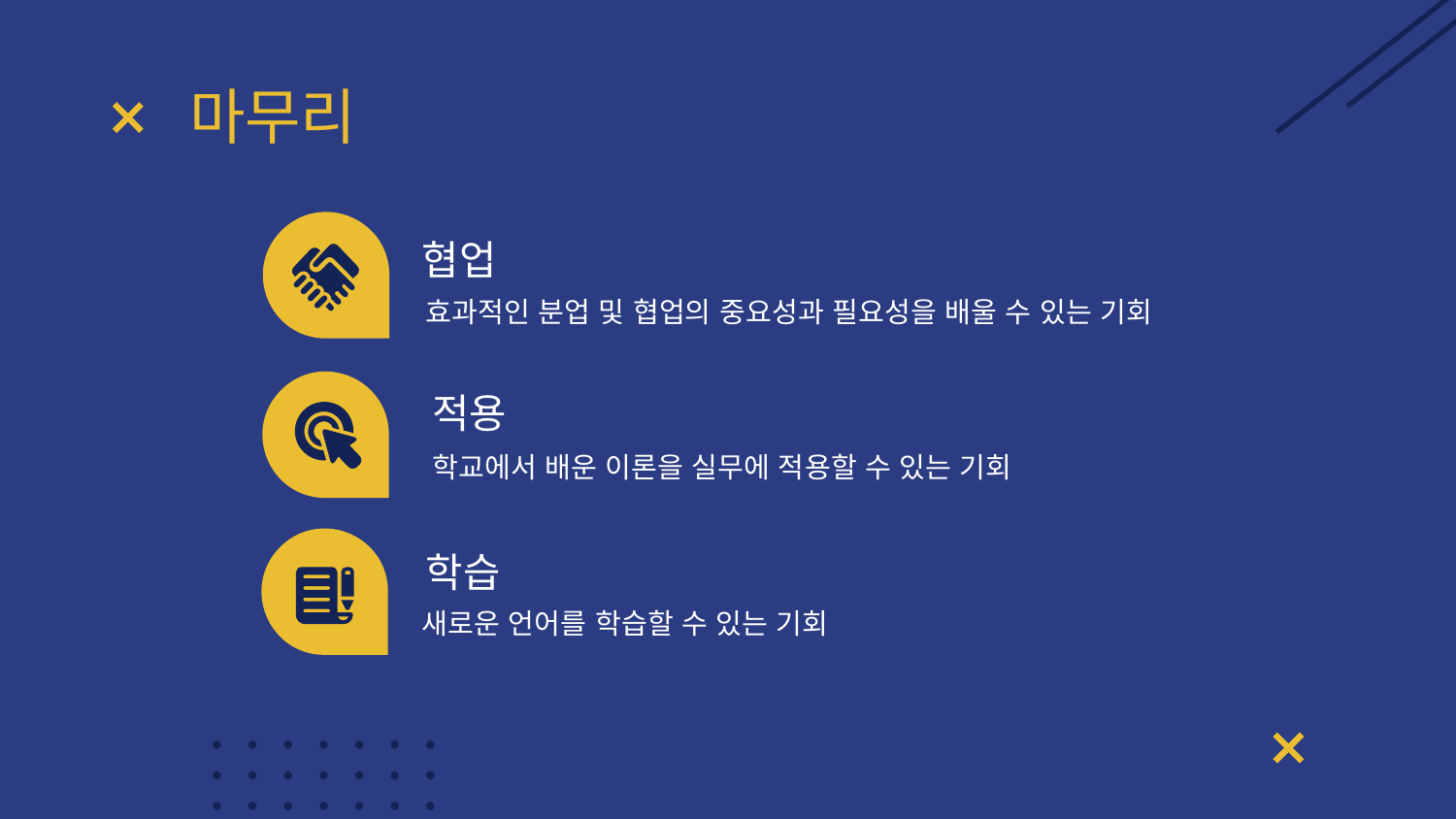

# 마무리

협업
효과적인 분업 및 협업의 중요성과 필요성을 배울 수 있는 기회
적용

학교에서 배운 이론을 실무에 적용할 수 있는 기회
학습

새로운 언어를 학습할 수 있는 기회